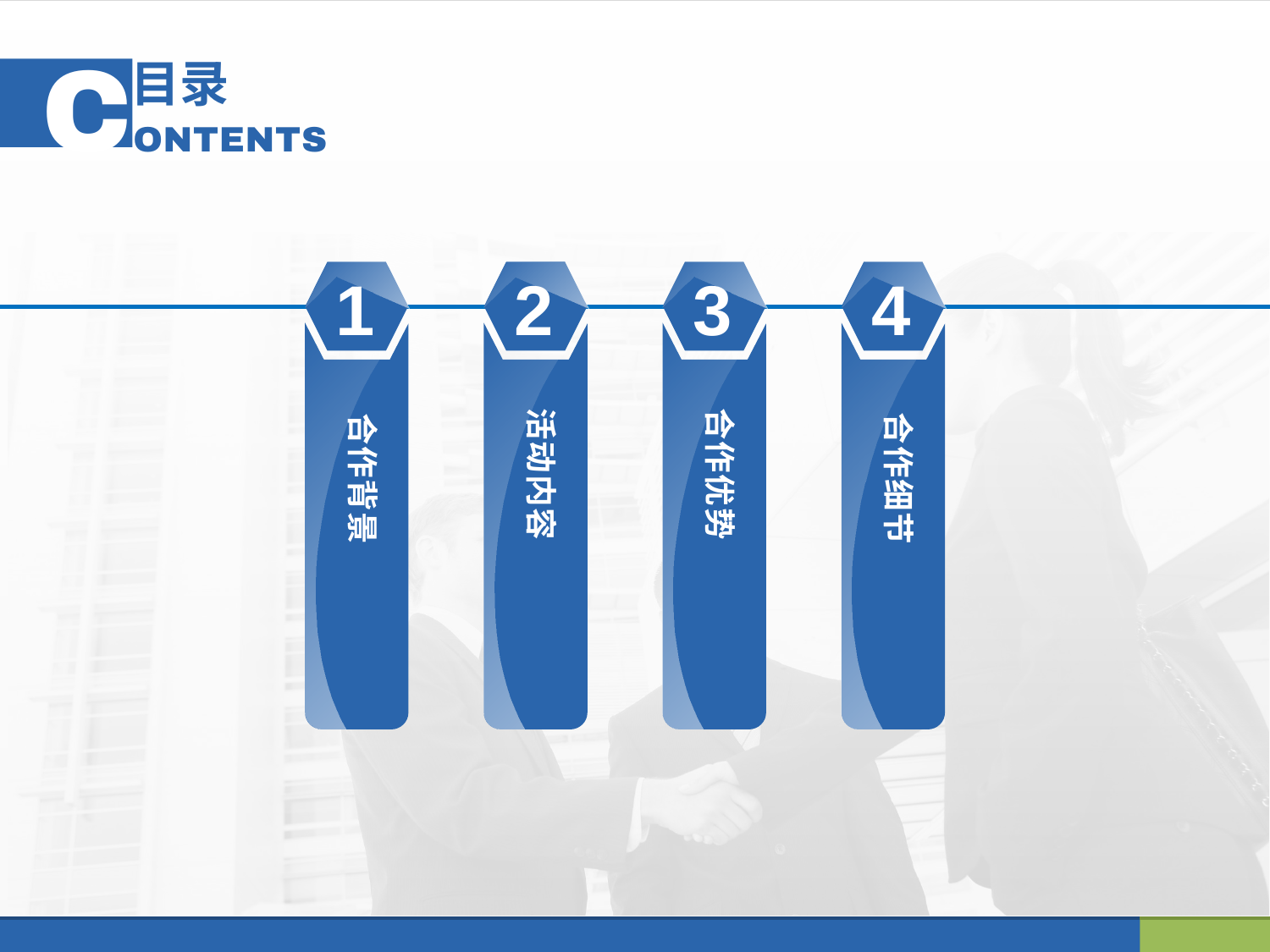

CONTENTS
目录

1

 合作背景
2

活动内容
3

合作优势
4

 合作细节